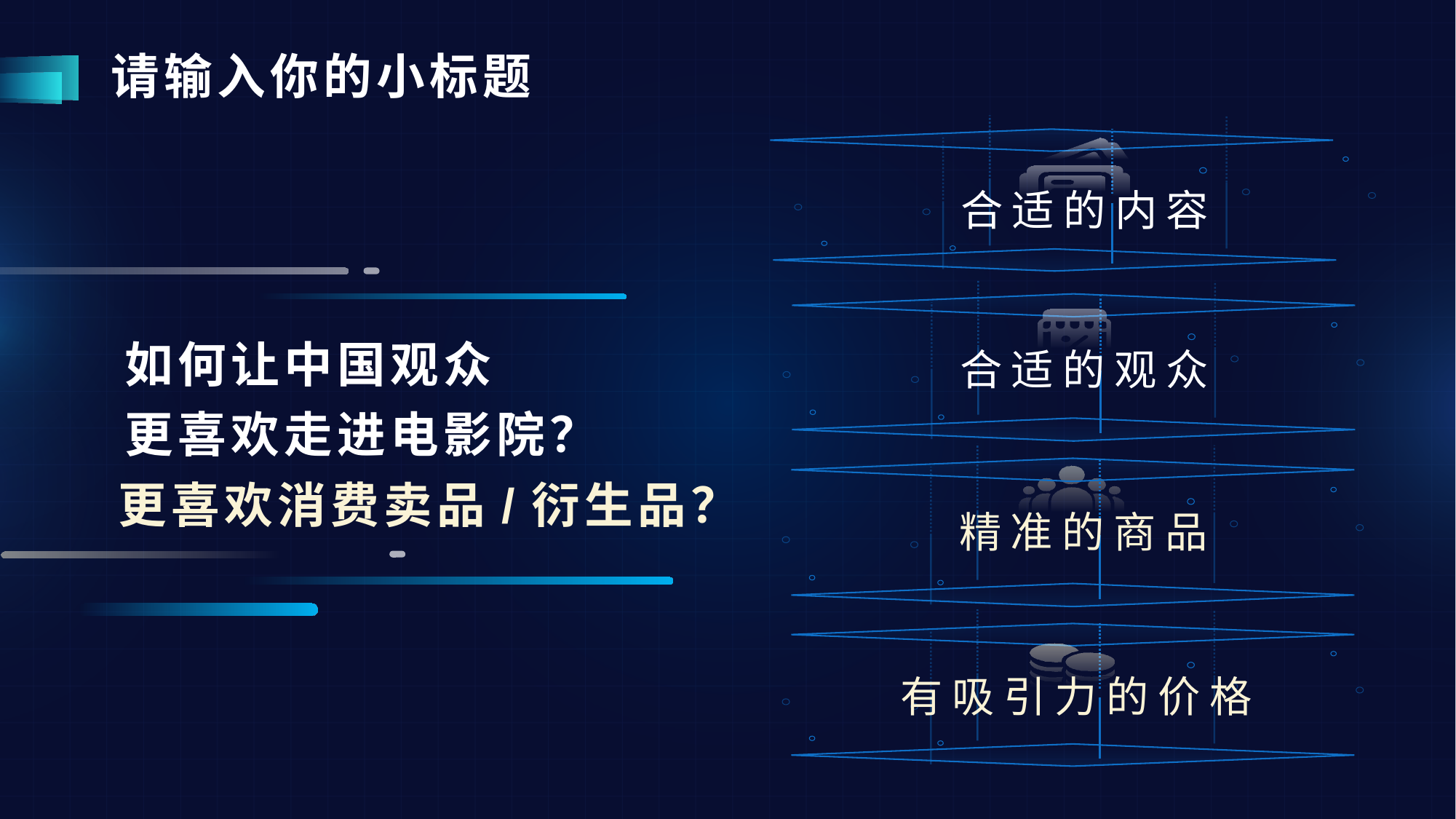

# 请输入你的小标题

合适的内容

合适的观众

如何让中国观众
更喜欢走进电影院？

精准的商品

有吸引力的价格

更喜欢消费卖品/衍生品？